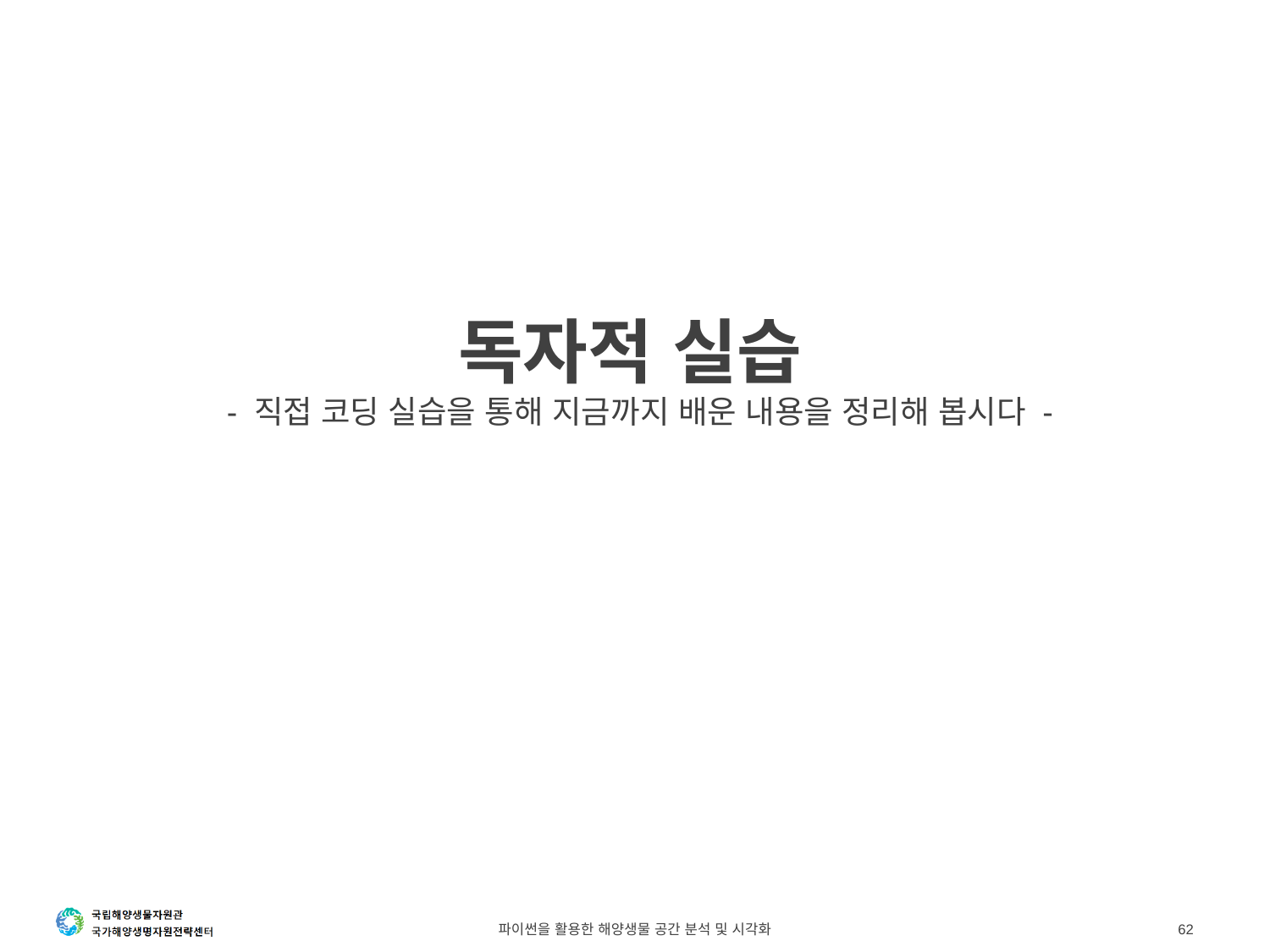

# 독자적 실습 - 직접 코딩 실습을 통해 지금까지 배운 내용을 정리해 봅시다 -
파이썬을 활용한 해양생물 공간 분석 및 시각화
62